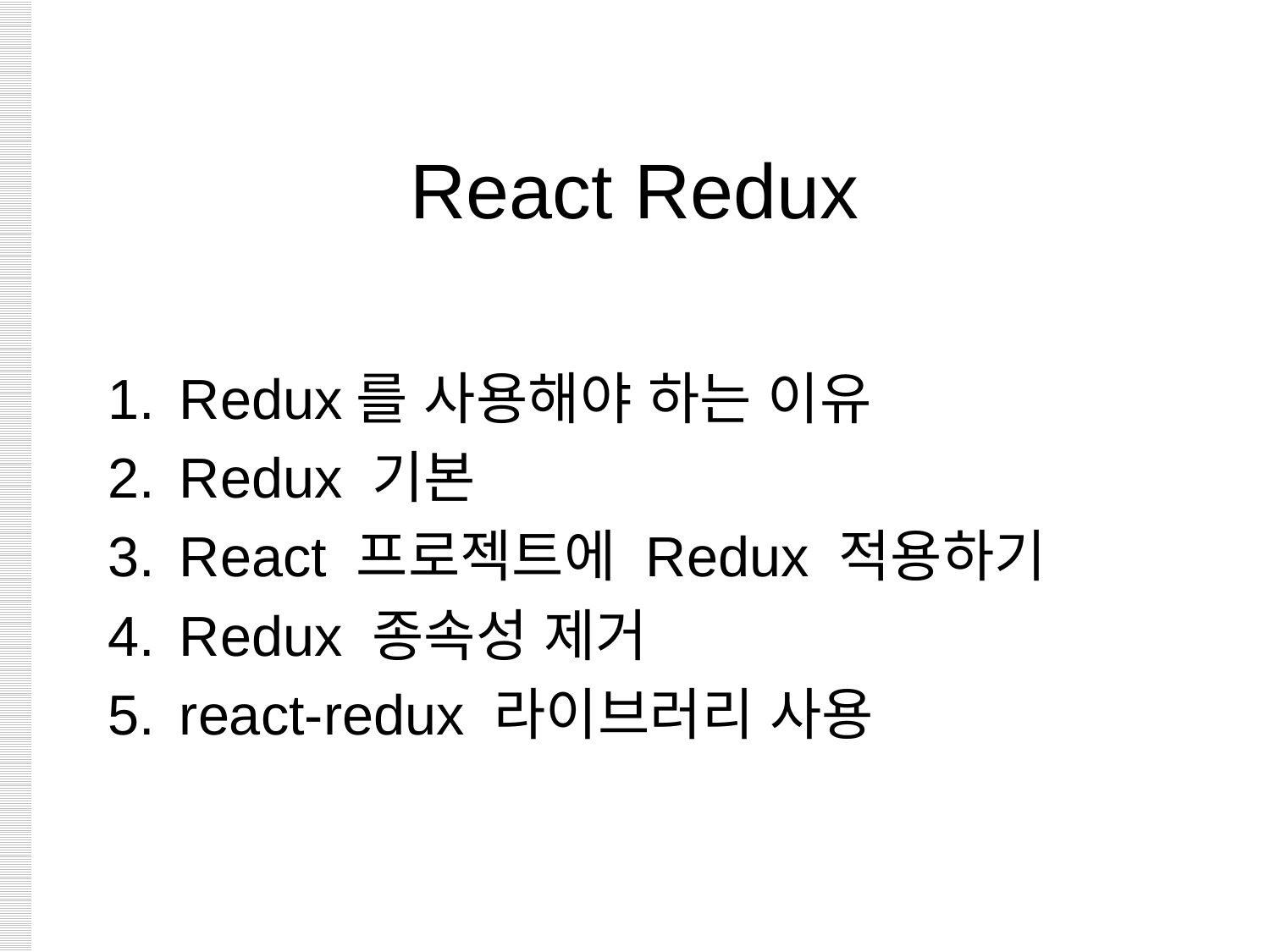

# React Redux
Redux를 사용해야 하는 이유
Redux 기본
React 프로젝트에 Redux 적용하기
Redux 종속성 제거
react-redux 라이브러리 사용